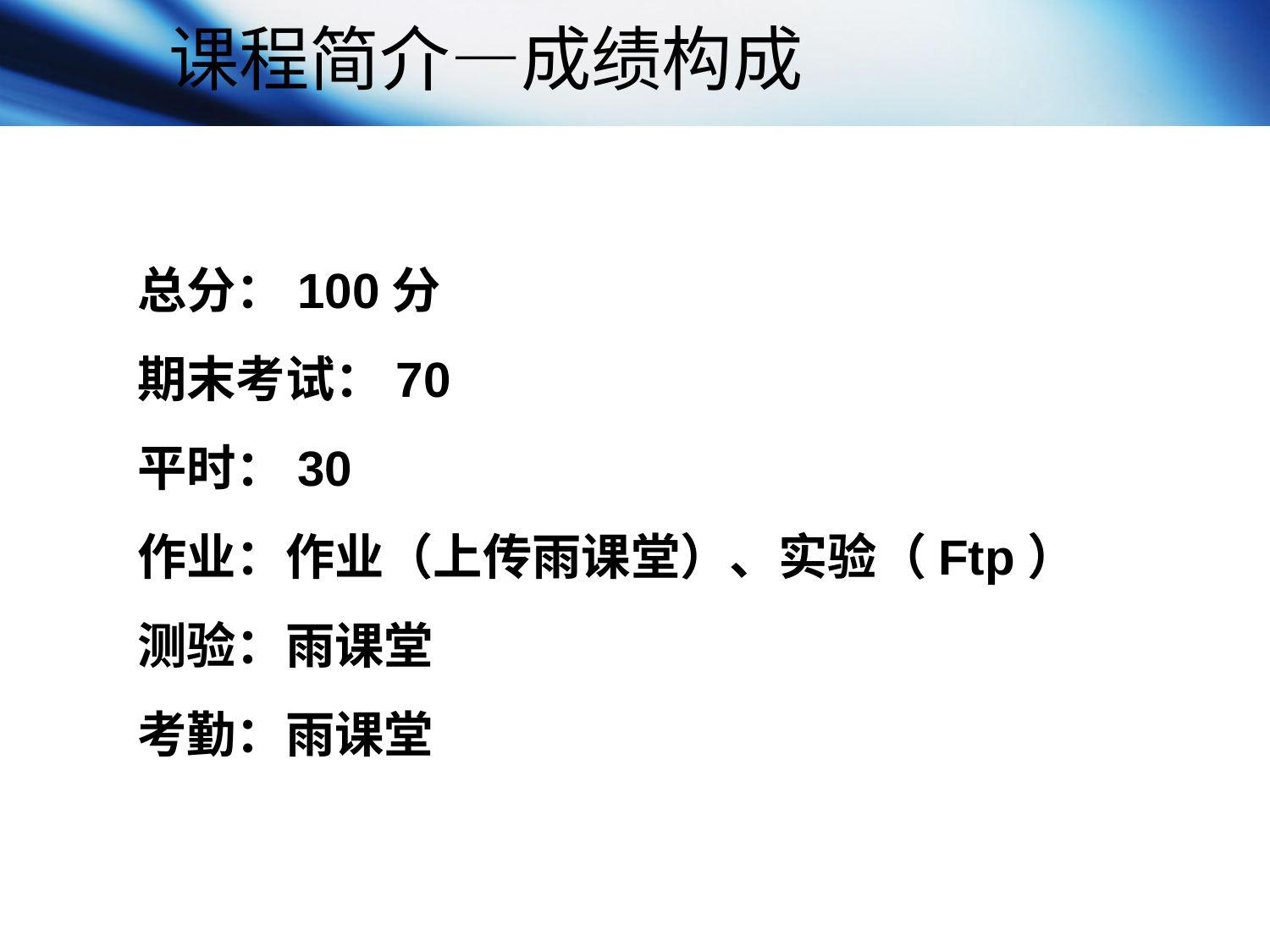

课程简介—成绩构成
总分：100分
期末考试：70
平时：30
作业：作业（上传雨课堂）、实验（Ftp）
测验：雨课堂
考勤：雨课堂